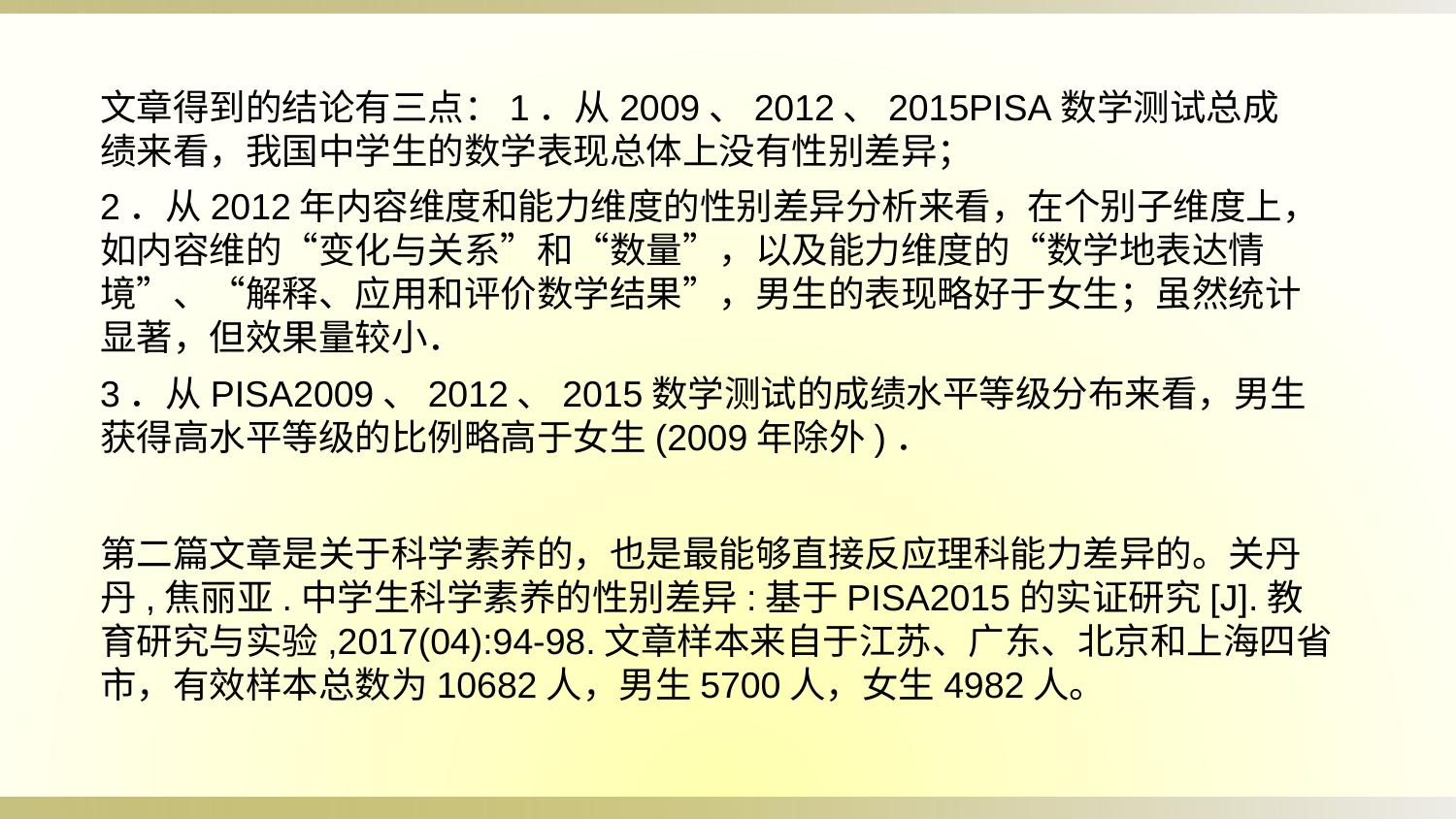

文章得到的结论有三点：1．从2009、2012、2015PISA数学测试总成绩来看，我国中学生的数学表现总体上没有性别差异；
2．从2012年内容维度和能力维度的性别差异分析来看，在个别子维度上，如内容维的“变化与关系”和“数量”，以及能力维度的“数学地表达情境”、“解释、应用和评价数学结果”，男生的表现略好于女生；虽然统计显著，但效果量较小．
3．从PISA2009、2012、2015数学测试的成绩水平等级分布来看，男生获得高水平等级的比例略高于女生(2009年除外)．
第二篇文章是关于科学素养的，也是最能够直接反应理科能力差异的。关丹丹,焦丽亚.中学生科学素养的性别差异:基于PISA2015的实证研究[J].教育研究与实验,2017(04):94-98.文章样本来自于江苏、广东、北京和上海四省市，有效样本总数为10682人，男生5700人，女生4982人。